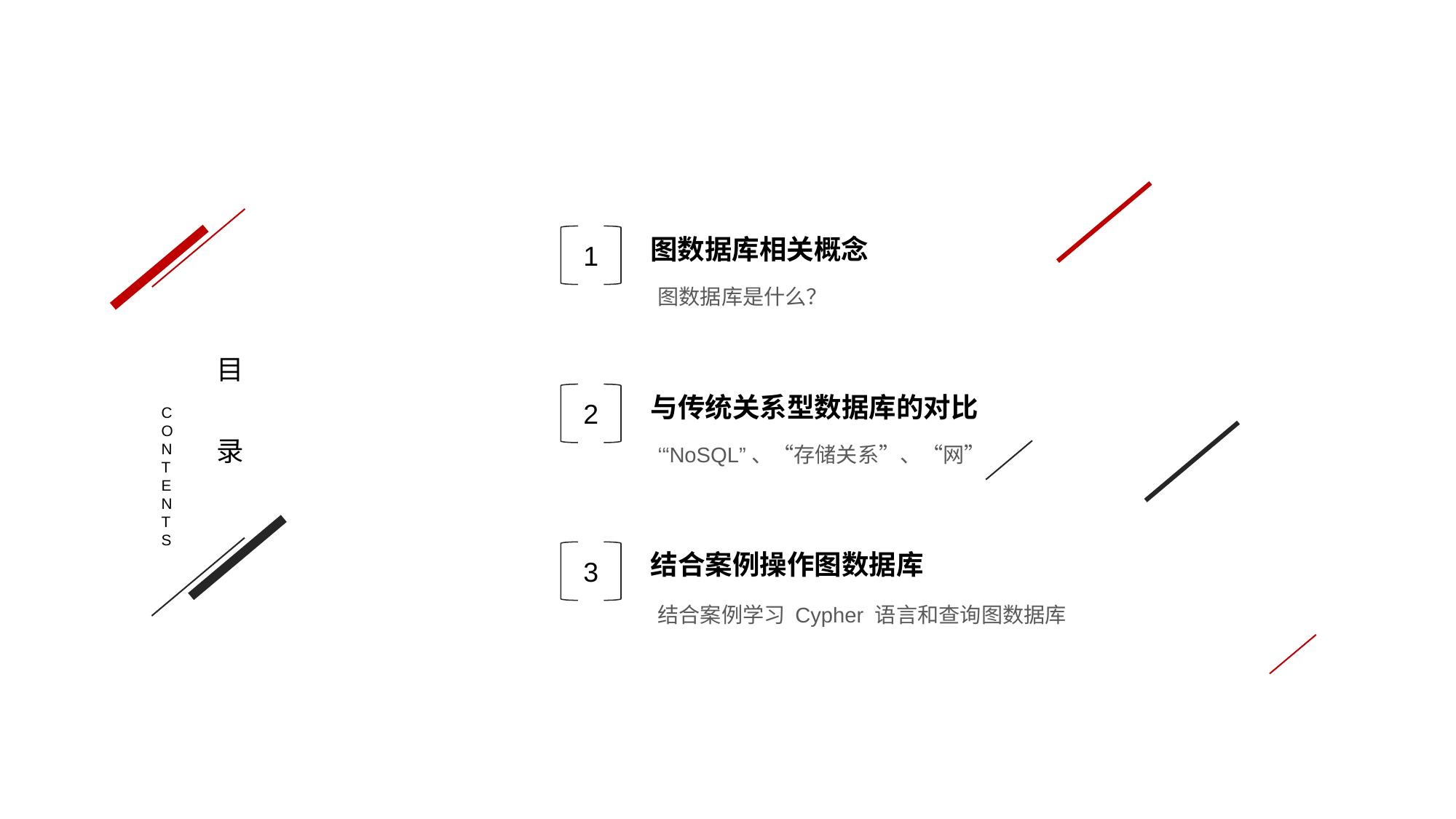

图数据库相关概念
1
图数据库是什么？
目
录

与传统关系型数据库的对比
2
‘“NoSQL”、“存储关系”、“网”
CONTENTS

结合案例操作图数据库
3
结合案例学习 Cypher 语言和查询图数据库